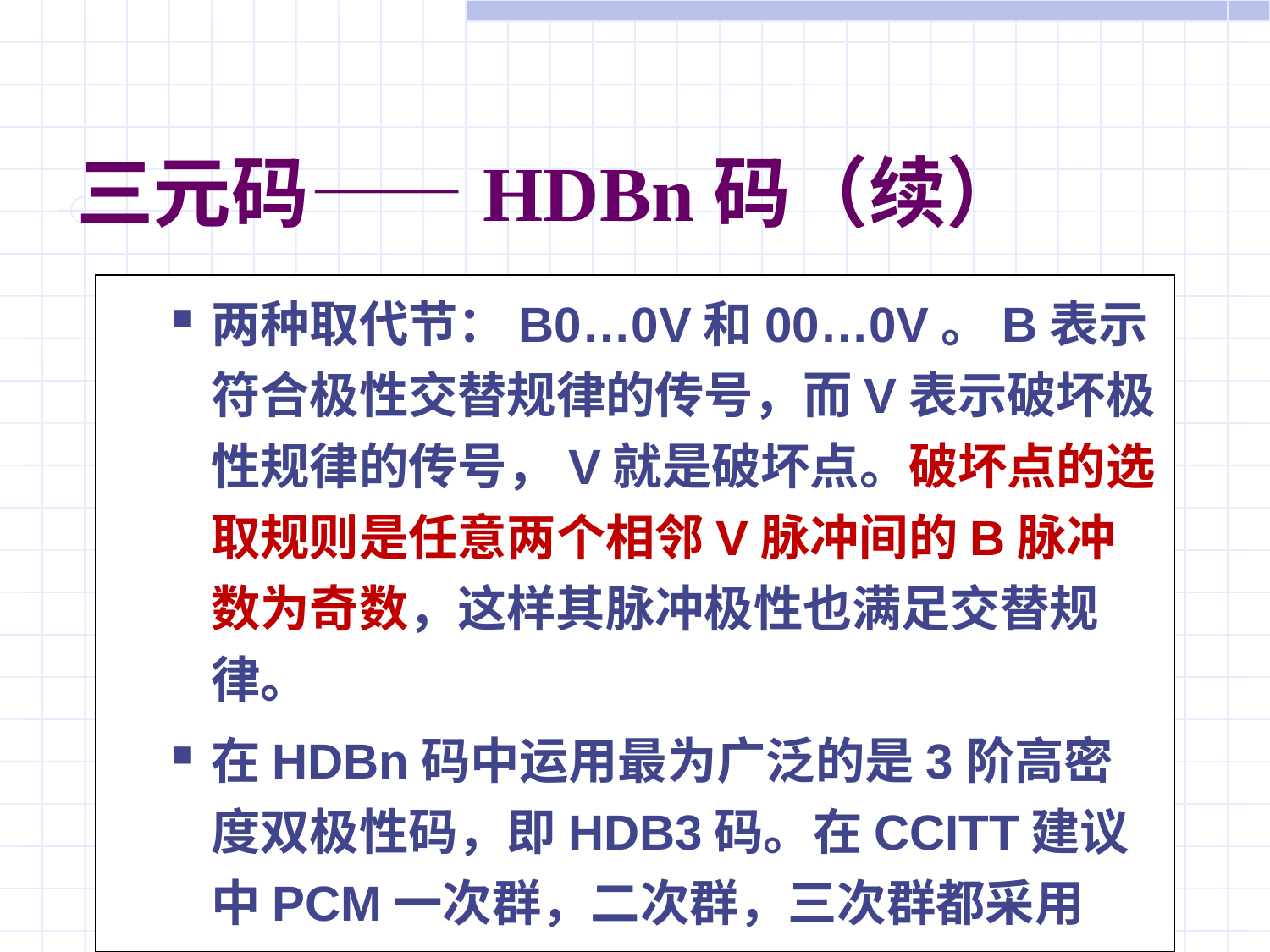

# 三元码——HDBn码（续）
两种取代节：B0…0V和00…0V。B表示符合极性交替规律的传号，而V表示破坏极性规律的传号，V就是破坏点。破坏点的选取规则是任意两个相邻V脉冲间的B脉冲数为奇数，这样其脉冲极性也满足交替规律。
在HDBn码中运用最为广泛的是3阶高密度双极性码，即HDB3码。在CCITT建议中PCM一次群，二次群，三次群都采用HDB3码。